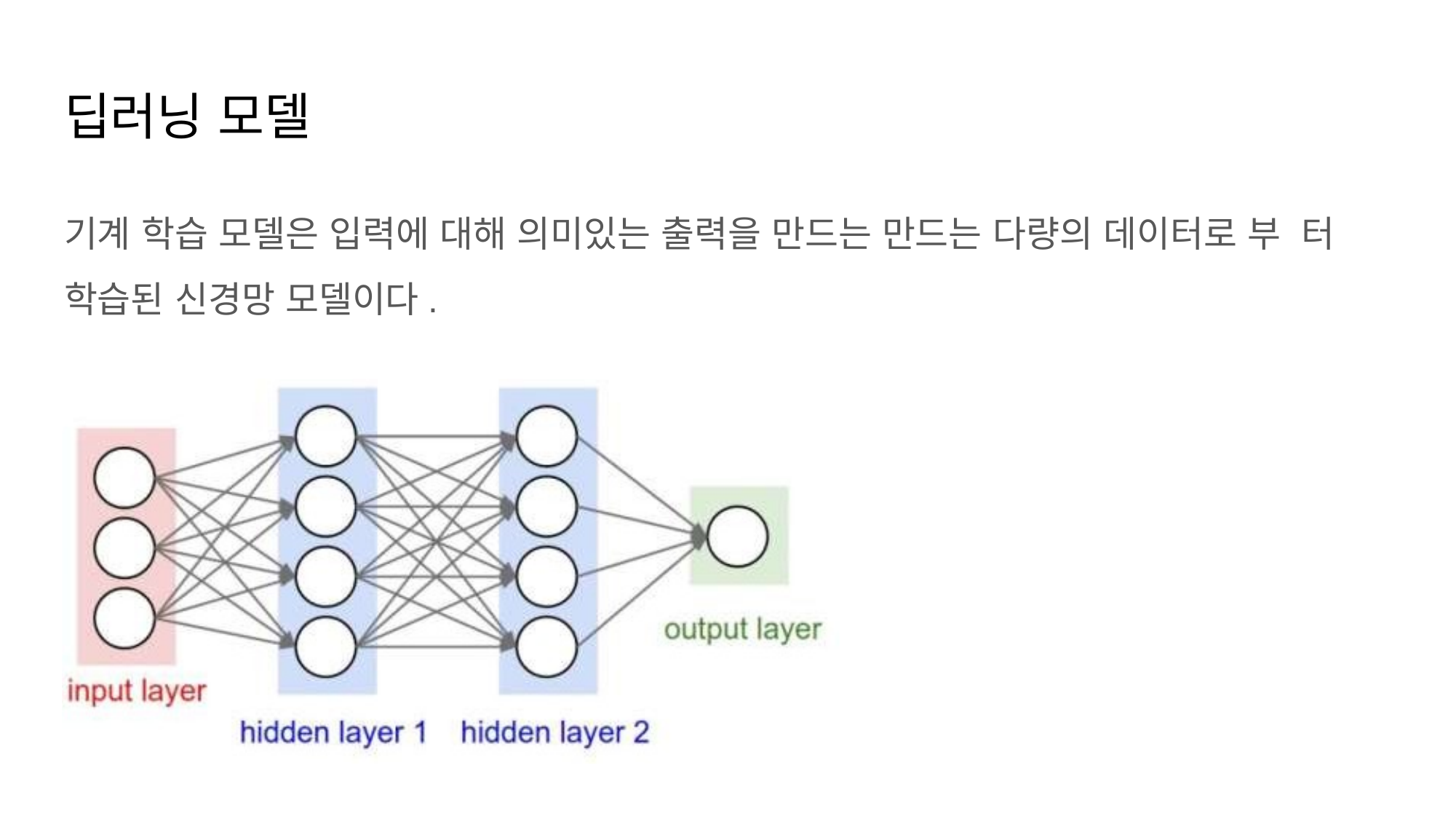

딥러닝 모델
기계 학습 모델은 입력에 대해 의미있는 출력을 만드는 만드는 다량의 데이터로 부  터 학습된 신경망 모델이다.